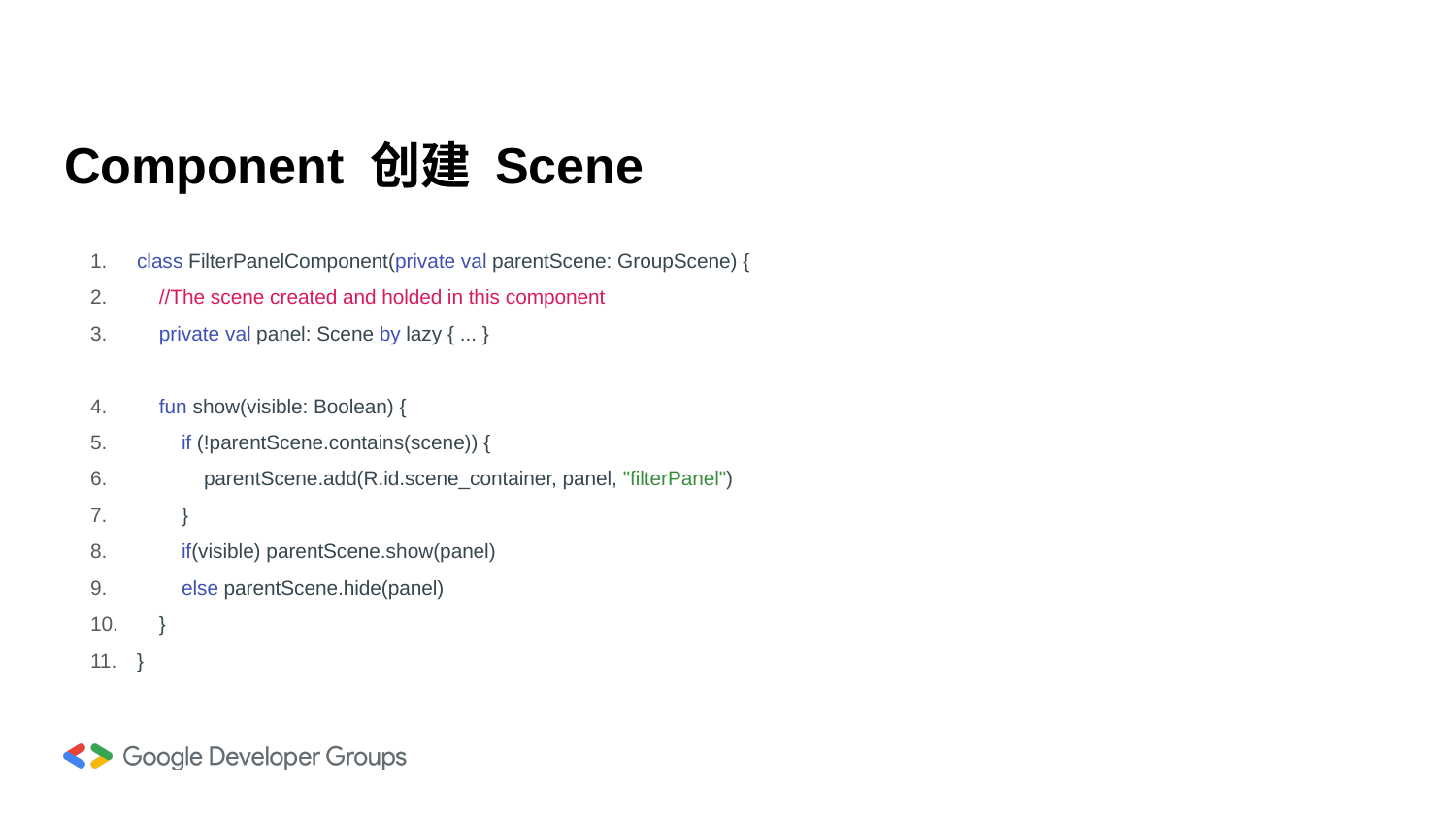

# Component 创建 Scene
class FilterPanelComponent(private val parentScene: GroupScene) {
    //The scene created and holded in this component
    private val panel: Scene by lazy { ... }

    fun show(visible: Boolean) {
        if (!parentScene.contains(scene)) {
            parentScene.add(R.id.scene_container, panel, "filterPanel")
        }
        if(visible) parentScene.show(panel)
        else parentScene.hide(panel)
    }
}